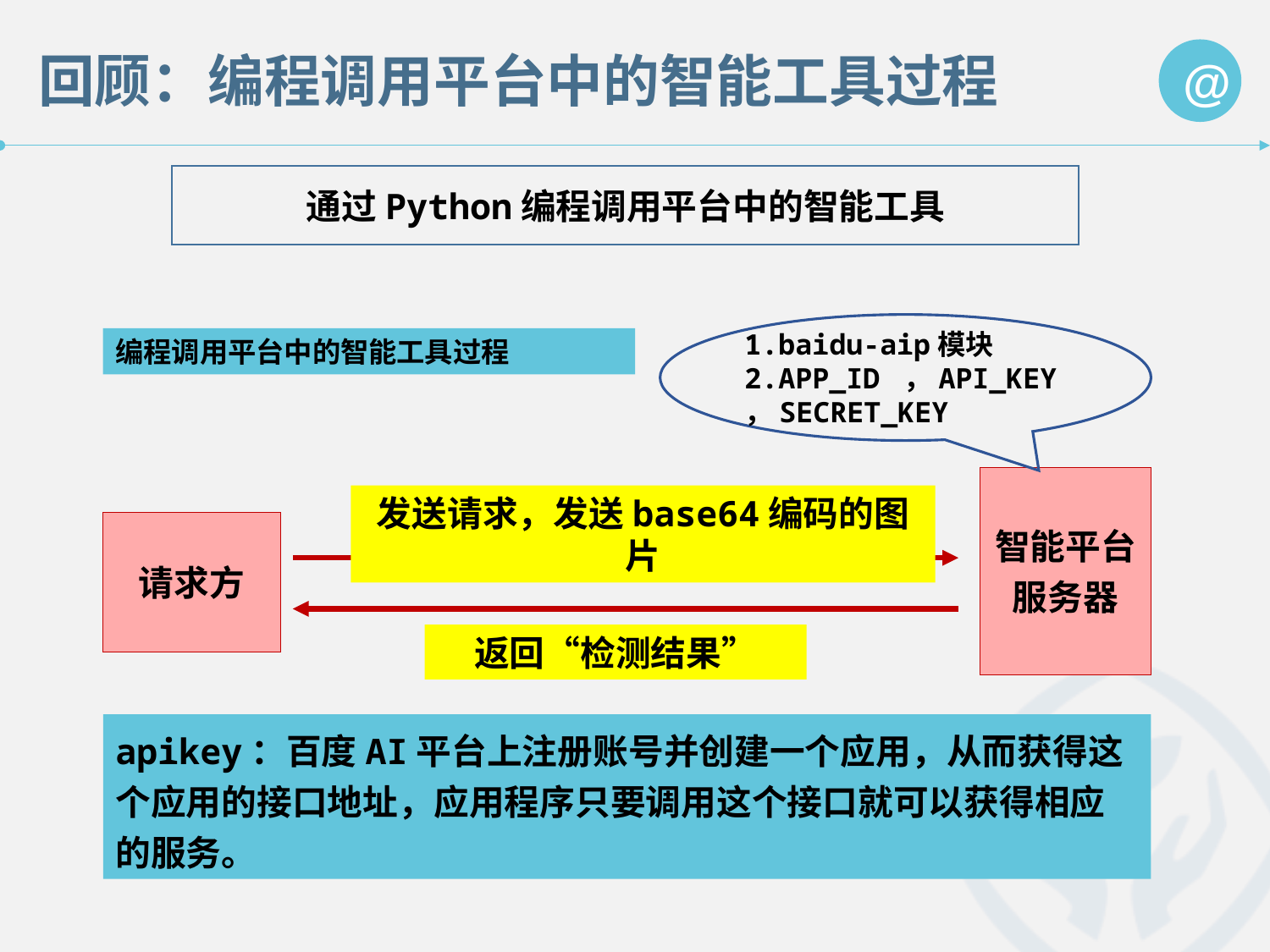

回顾：编程调用平台中的智能工具过程
@
通过Python编程调用平台中的智能工具
1.baidu-aip模块
2.APP_ID ，API_KEY，SECRET_KEY
编程调用平台中的智能工具过程

智能平台服务器

发送请求，发送base64编码的图片

请求方

返回“检测结果”
apikey：百度AI平台上注册账号并创建一个应用，从而获得这个应用的接口地址，应用程序只要调用这个接口就可以获得相应的服务。